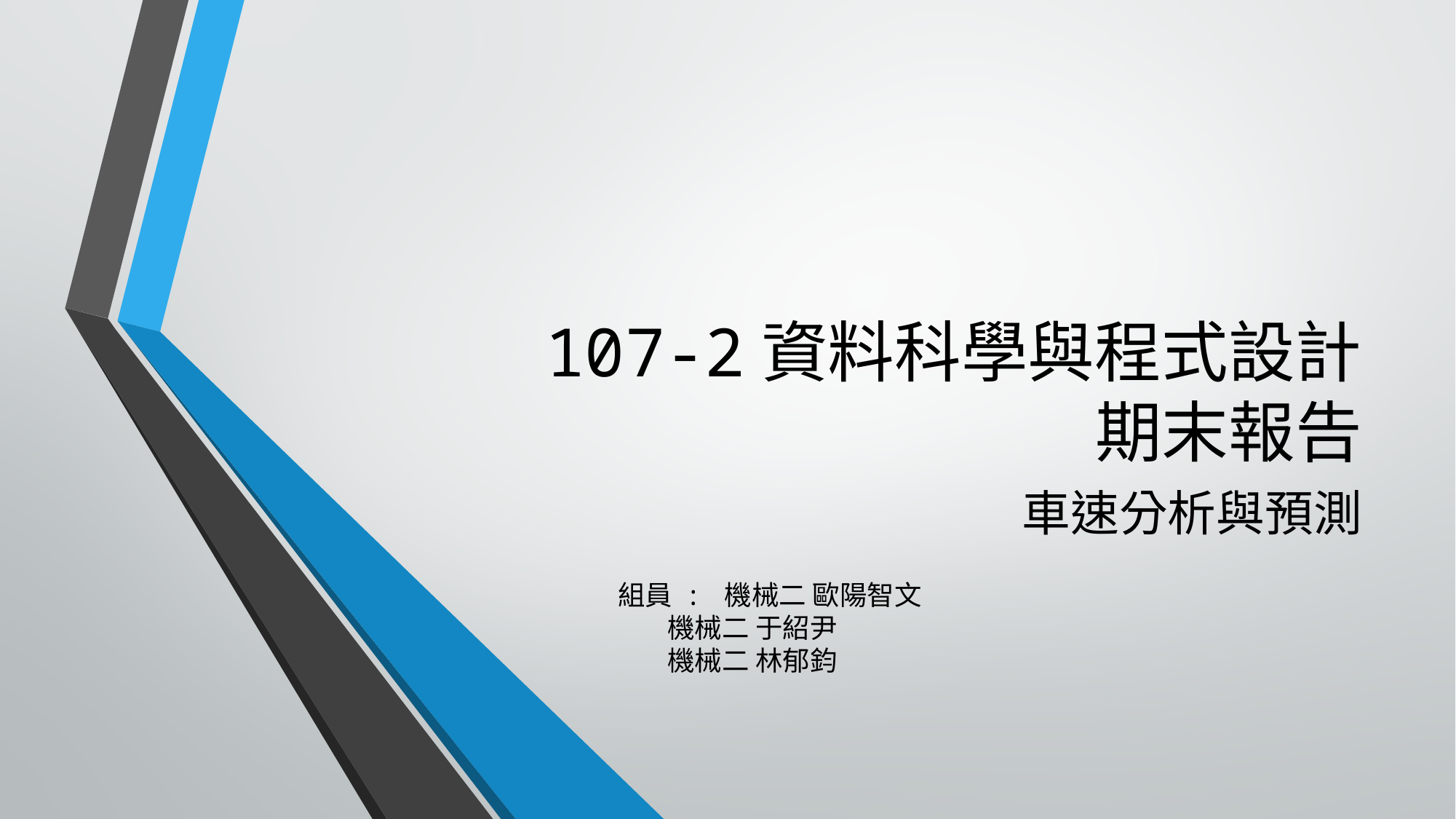

# 107-2資料科學與程式設計 期末報告
車速分析與預測

組員 : 機械二 歐陽智文
       機械二 于紹尹
       機械二 林郁鈞